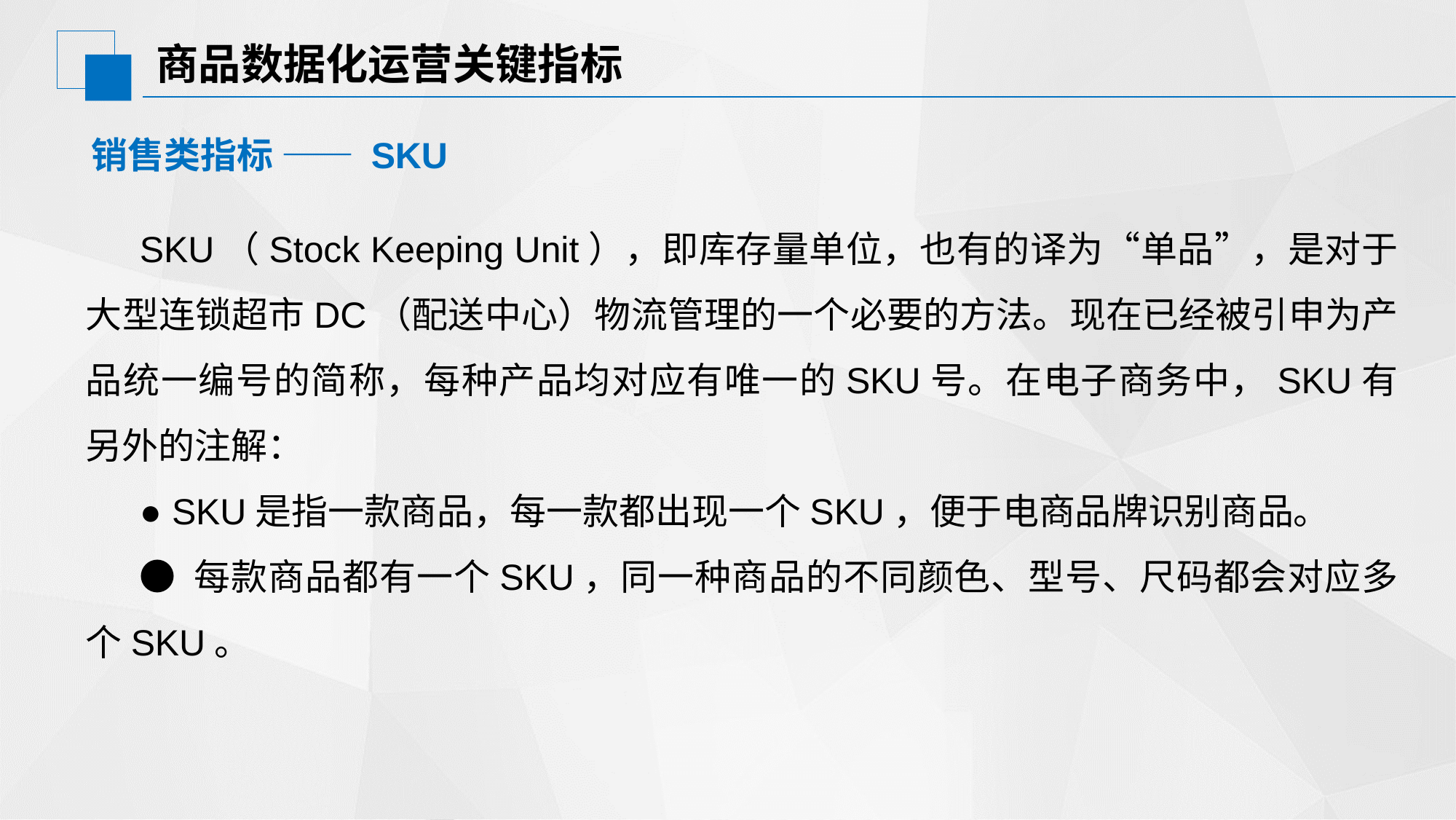

# 商品数据化运营关键指标
销售类指标 —— SKU
SKU（Stock Keeping Unit），即库存量单位，也有的译为“单品”，是对于大型连锁超市DC（配送中心）物流管理的一个必要的方法。现在已经被引申为产品统一编号的简称，每种产品均对应有唯一的SKU号。在电子商务中，SKU有另外的注解：
● SKU是指一款商品，每一款都出现一个SKU，便于电商品牌识别商品。
● 每款商品都有一个SKU，同一种商品的不同颜色、型号、尺码都会对应多个SKU。